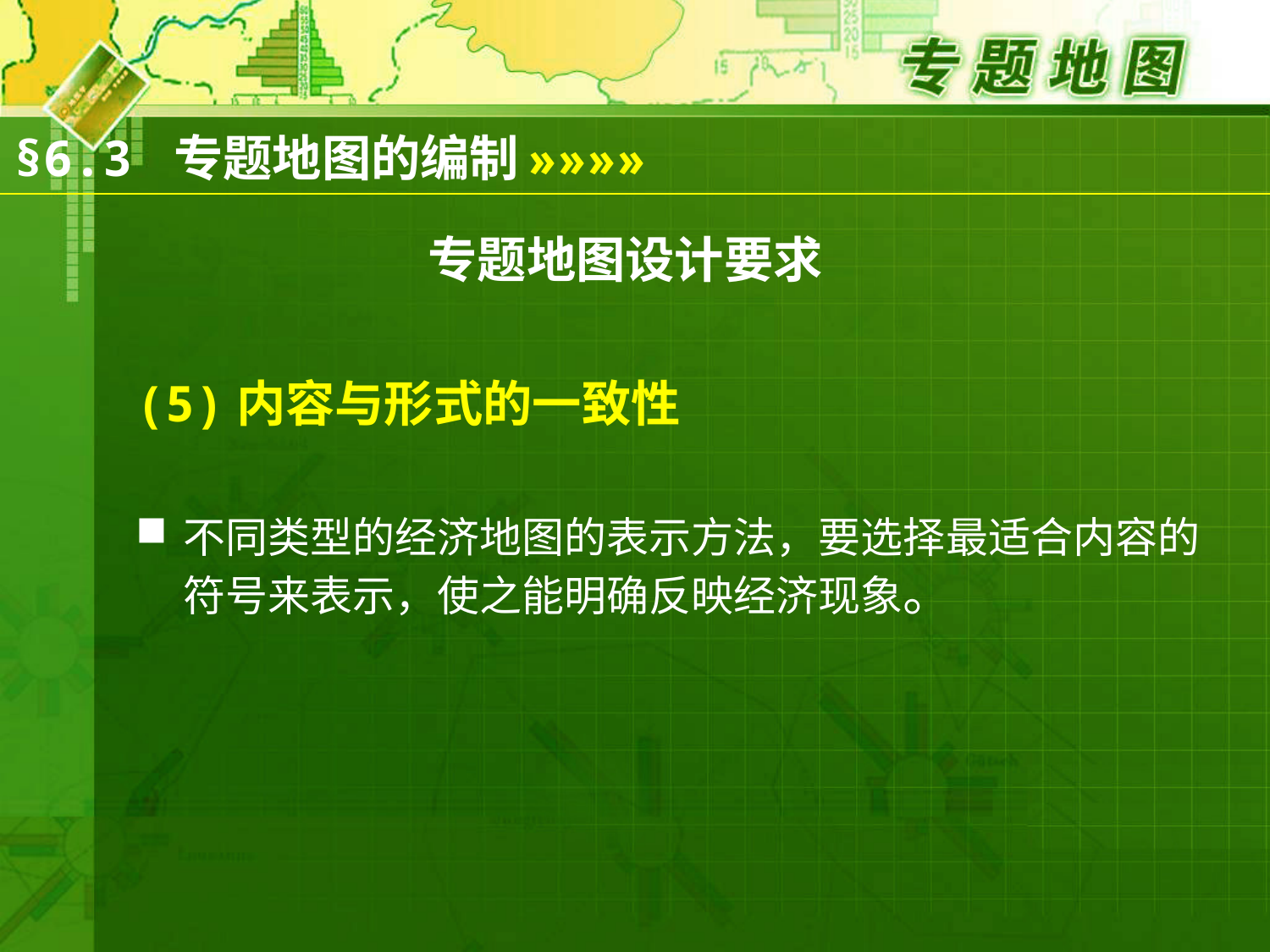

§6.3 专题地图的编制
»»»»
# 专题地图设计要求
(5)内容与形式的一致性

不同类型的经济地图的表示方法，要选择最适合内容的符号来表示，使之能明确反映经济现象。